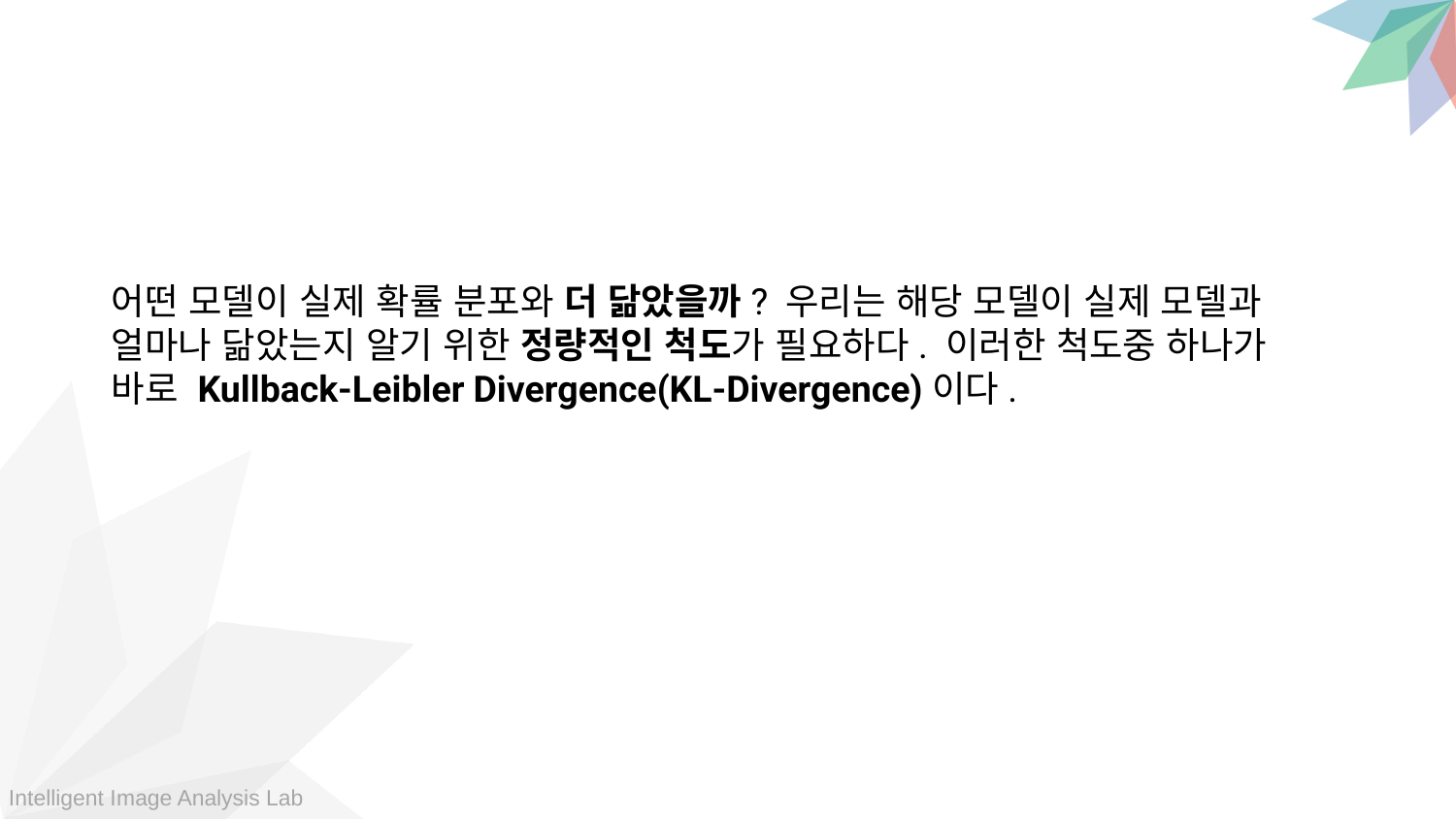

어떤 모델이 실제 확률 분포와 더 닮았을까? 우리는 해당 모델이 실제 모델과 얼마나 닮았는지 알기 위한 정량적인 척도가 필요하다. 이러한 척도중 하나가 바로 Kullback-Leibler Divergence(KL-Divergence)이다.